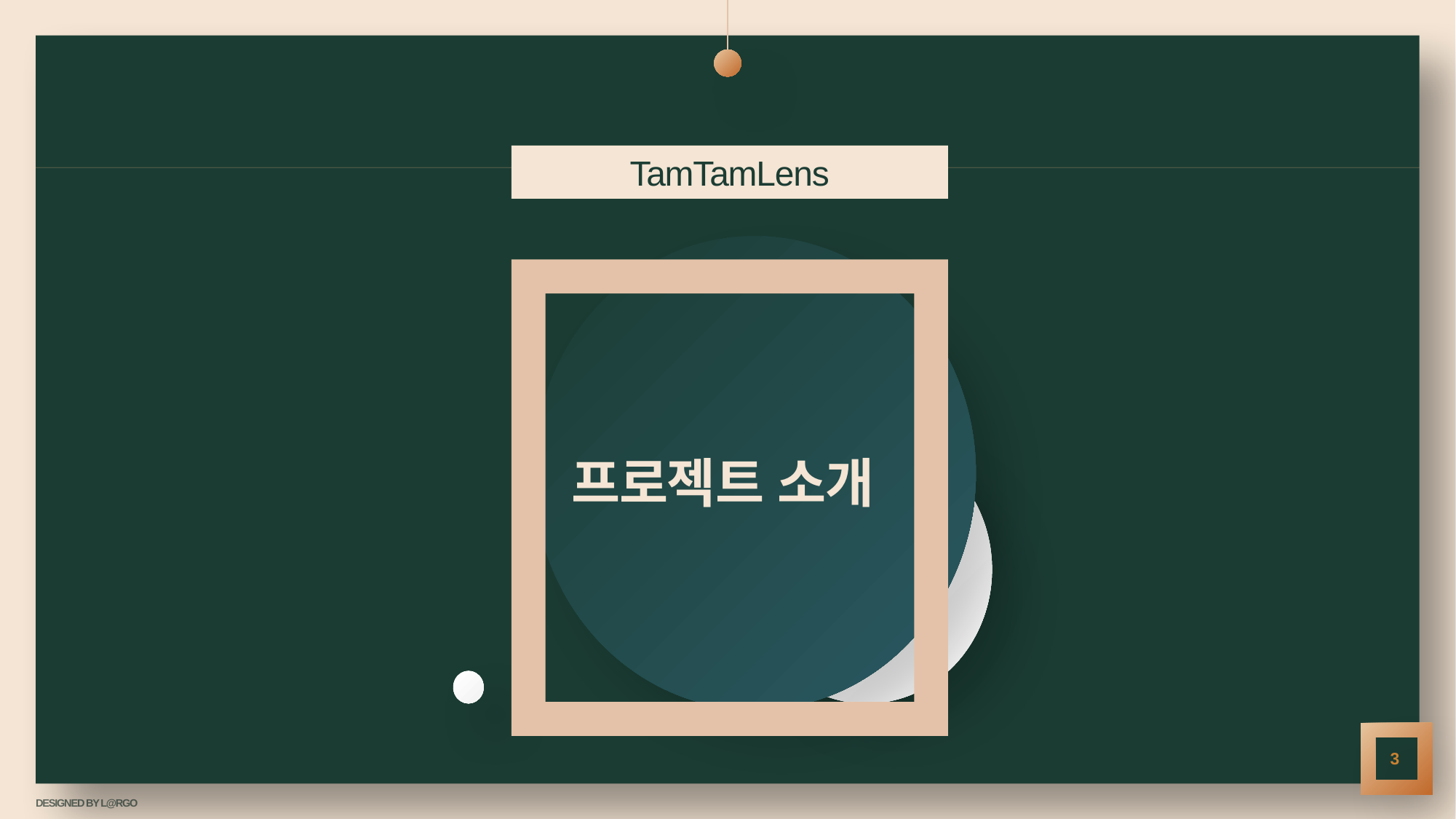

TamTamLens

# 프로젝트 소개

3
DESIGNED BY L@RGO